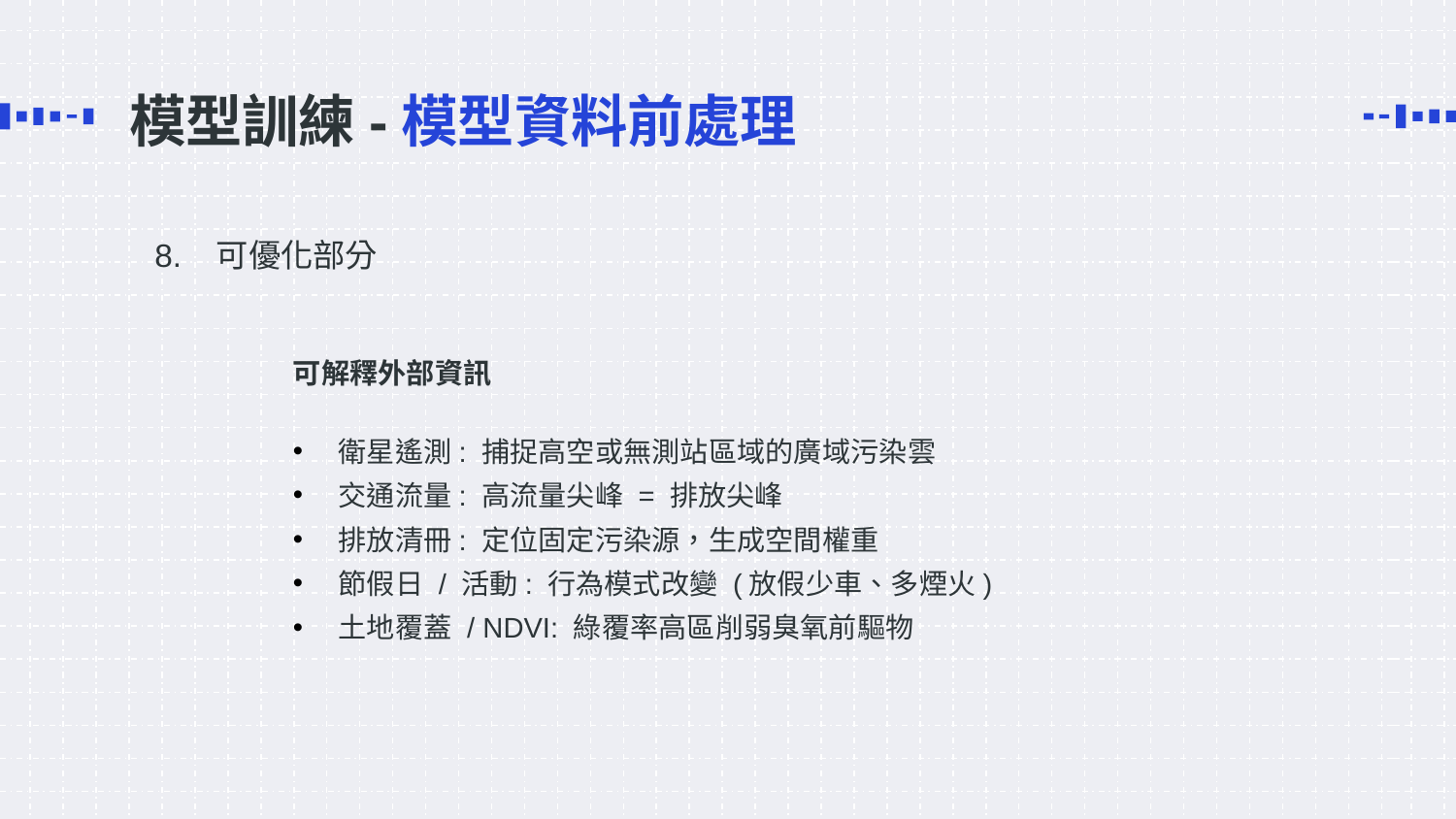

# 模型訓練-模型資料前處理
8.   可優化部分
可解釋外部資訊

衛星遙測: 捕捉高空或無測站區域的廣域污染雲
交通流量: 高流量尖峰 = 排放尖峰
排放清冊: 定位固定污染源，生成空間權重
節假日 / 活動: 行為模式改變 (放假少車、多煙火)
土地覆蓋 / NDVI: 綠覆率高區削弱臭氧前驅物